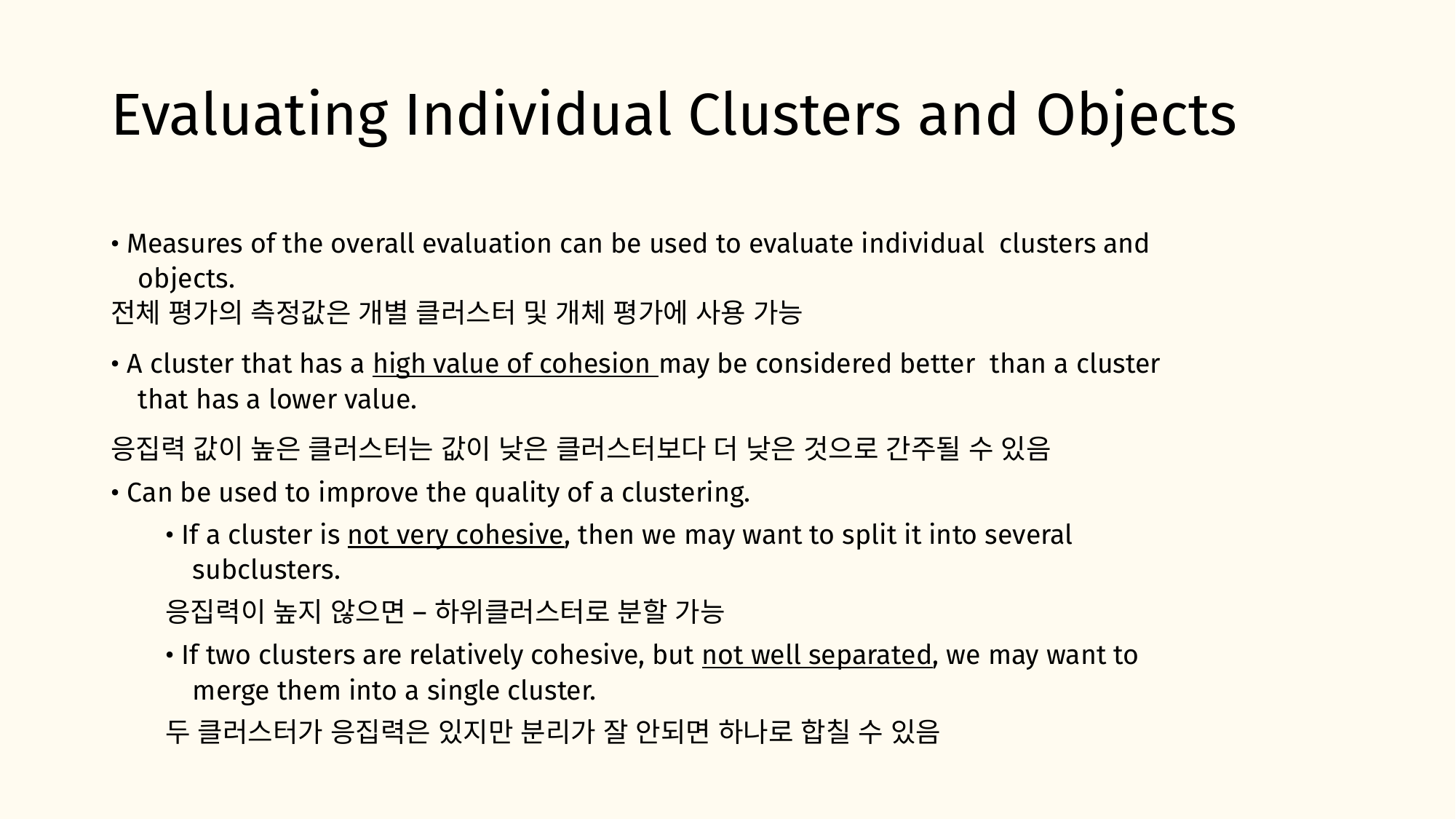

# Evaluating Individual Clusters and Objects
• Measures of the overall evaluation can be used to evaluate individual  clusters and objects.
전체 평가의 측정값은 개별 클러스터 및 개체 평가에 사용 가능
• A cluster that has a high value of cohesion may be considered better  than a cluster that has a lower value.
응집력 값이 높은 클러스터는 값이 낮은 클러스터보다 더 낮은 것으로 간주될 수 있음
• Can be used to improve the quality of a clustering.
• If a cluster is not very cohesive, then we may want to split it into several  subclusters.
응집력이 높지 않으면 – 하위클러스터로 분할 가능
• If two clusters are relatively cohesive, but not well separated, we may want to  merge them into a single cluster.
두 클러스터가 응집력은 있지만 분리가 잘 안되면 하나로 합칠 수 있음